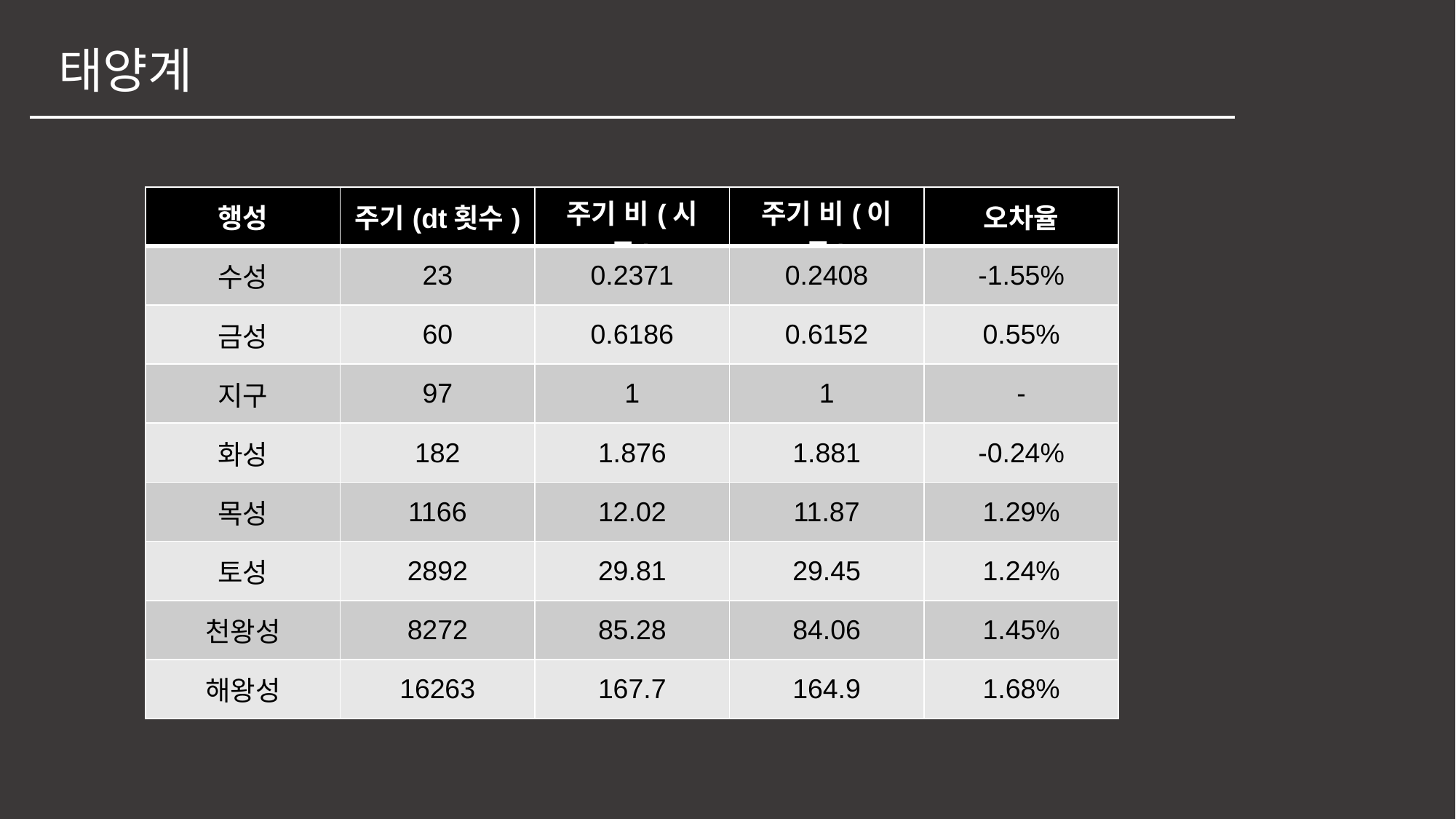

태양계
| 행성 | 주기(dt횟수) | 주기 비(시뮬) | 주기 비(이론) | 오차율 |
| --- | --- | --- | --- | --- |
| 수성 | 23 | 0.2371 | 0.2408 | -1.55% |
| 금성 | 60 | 0.6186 | 0.6152 | 0.55% |
| 지구 | 97 | 1 | 1 | - |
| 화성 | 182 | 1.876 | 1.881 | -0.24% |
| 목성 | 1166 | 12.02 | 11.87 | 1.29% |
| 토성 | 2892 | 29.81 | 29.45 | 1.24% |
| 천왕성 | 8272 | 85.28 | 84.06 | 1.45% |
| 해왕성 | 16263 | 167.7 | 164.9 | 1.68% |